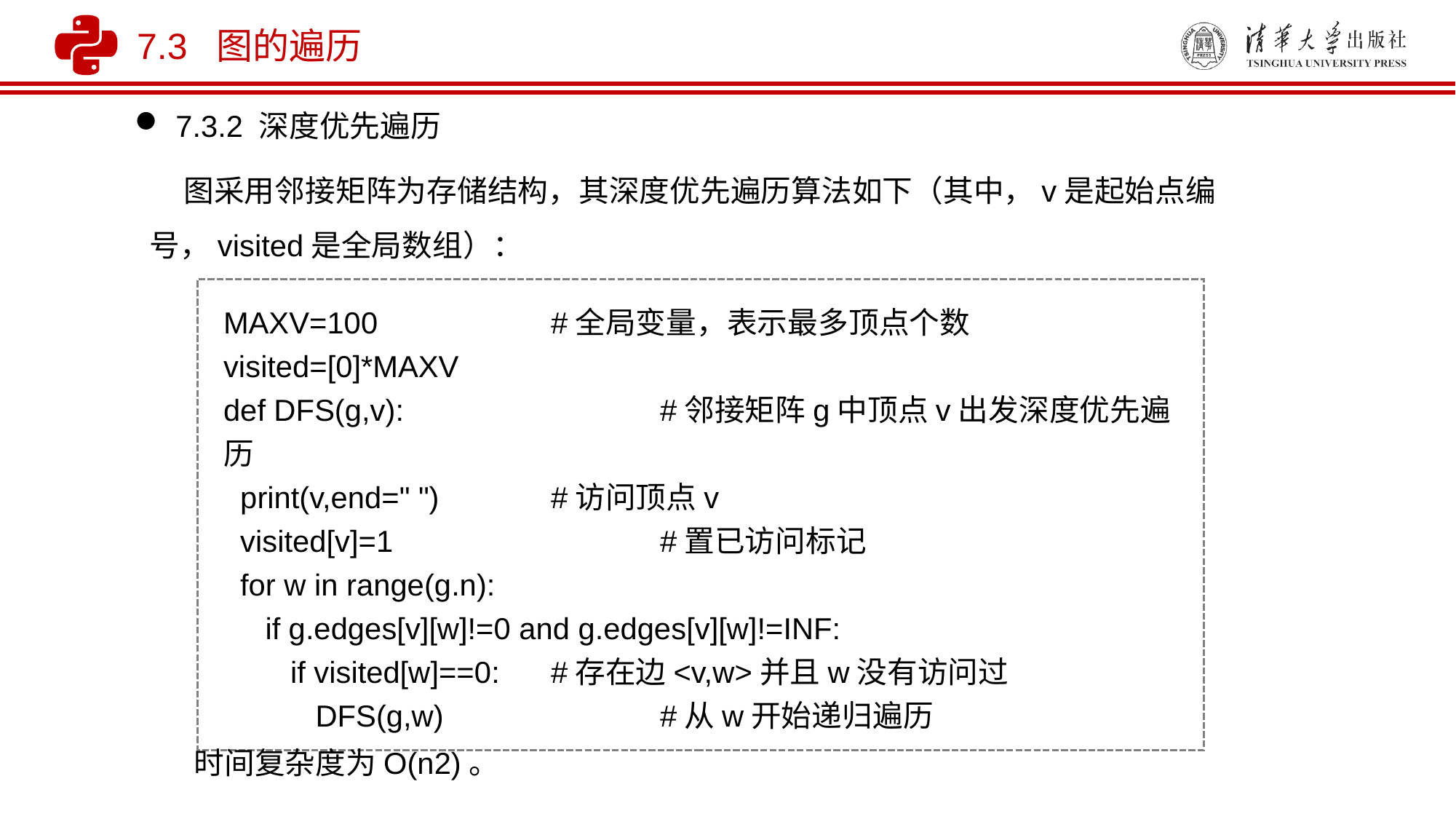

7.3  图的遍历
7.3.2 深度优先遍历
    图采用邻接矩阵为存储结构，其深度优先遍历算法如下（其中，v是起始点编号，visited是全局数组）：
MAXV=100                    	#全局变量，表示最多顶点个数
visited=[0]*MAXV
def DFS(g,v):       	       	#邻接矩阵g中顶点v出发深度优先遍历
  print(v,end=" ")		#访问顶点v
  visited[v]=1			#置已访问标记
  for w in range(g.n):
     if g.edges[v][w]!=0 and g.edges[v][w]!=INF:
        if visited[w]==0:	#存在边<v,w>并且w没有访问过
           DFS(g,w)		#从w开始递归遍历
时间复杂度为O(n2)。